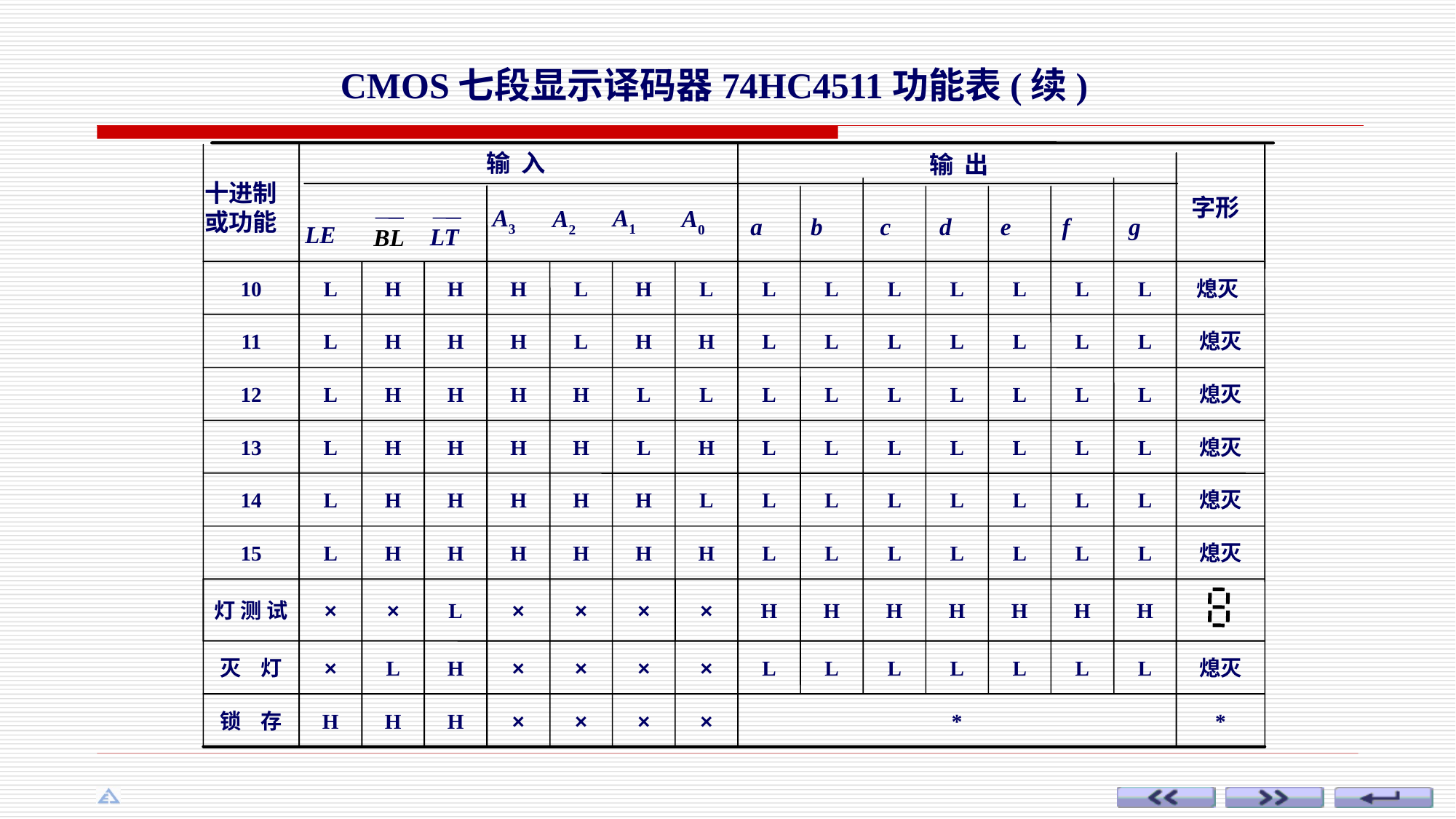

CMOS七段显示译码器74HC4511功能表(续)

输  入

十进制
或功能
输  出
字形

A3
A1
A2
A0

a
b
c
d
e
f
g

LE
LT
BL

10

L
H

H

H
L

H

L

L
L
L
L
L
L
L
熄灭

11

L
H
H
H
L
H
H
L
L
L
L
L
L
L
熄灭
12

L
H
H
H
H
L
L
L
L
L
L
L
L
L
熄灭
13

L
H
H
H
H
L
H
L
L
L
L
L
L
L
熄灭
14

L
H
H
H
H
H
L
L
L
L
L
L
L
L
熄灭
15

L
H
H
H
H
H
H
L
L
L
L
L
L
L
熄灭
灯 测 试

×
×
L
×
×
×
×

H
H
H
H
H
H
H

灭    灯

×
L
H
×
×
×
×

L
L
L
L
L
L
L
熄灭
锁    存

H
H
H
×
×
×
×
*
*